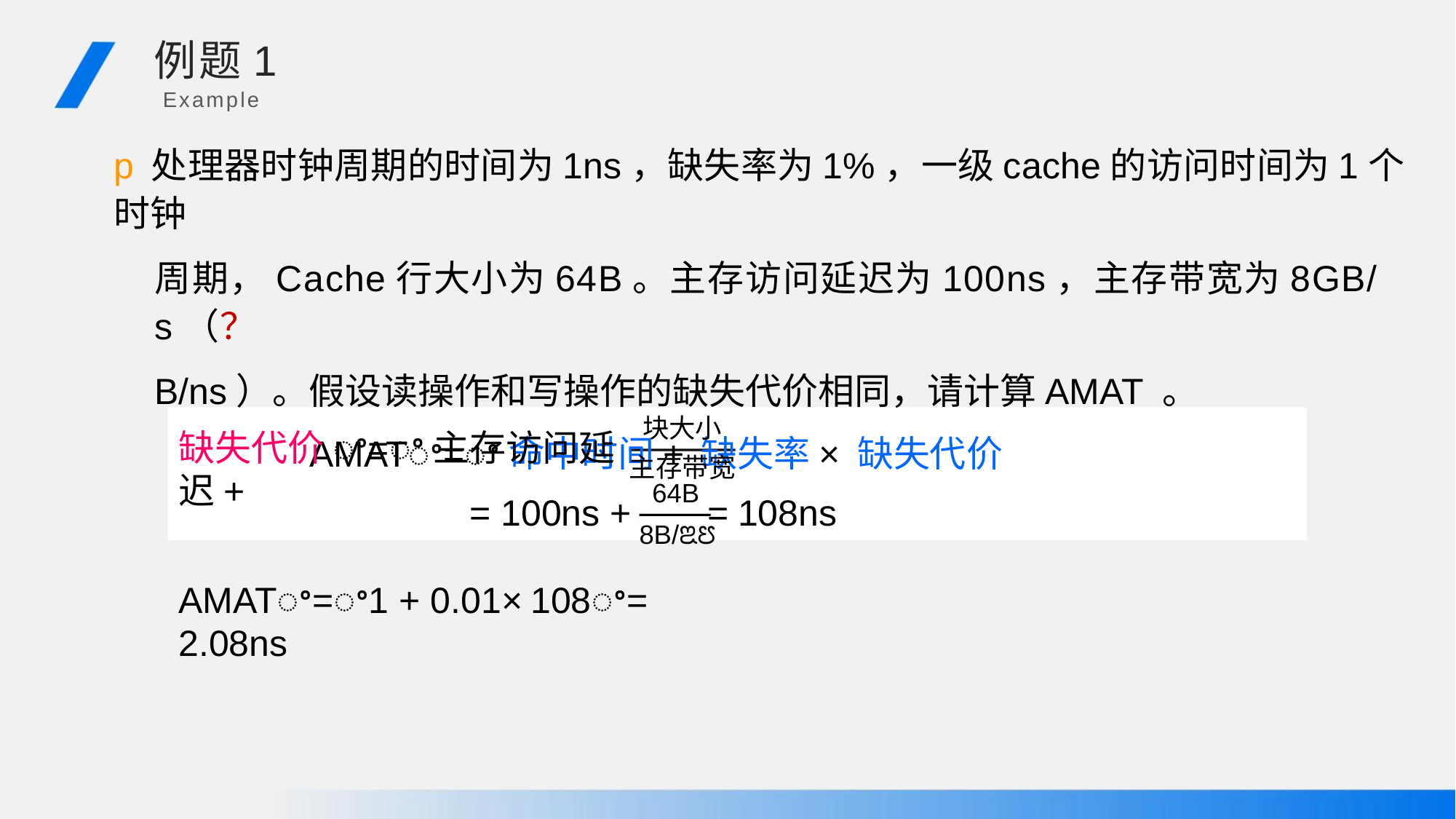

例题1
Example
p处理器时钟周期的时间为1ns，缺失率为1%，一级cache的访问时间为1个时钟
周期，Cache行大小为64B。主存访问延迟为100ns，主存带宽为8GB/s（？
B/ns）。假设读操作和写操作的缺失代价相同，请计算AMAT 。
AMATꢀ=ꢀ命中时间+缺失率×缺失代价
块大小
缺失代价ꢀ=ꢀ主存访问延迟+
主存带宽
64B
= 100ns + =108ns
8B/ꢃꢄ
AMATꢀ=ꢀ1 + 0.01×108ꢀ= 2.08ns